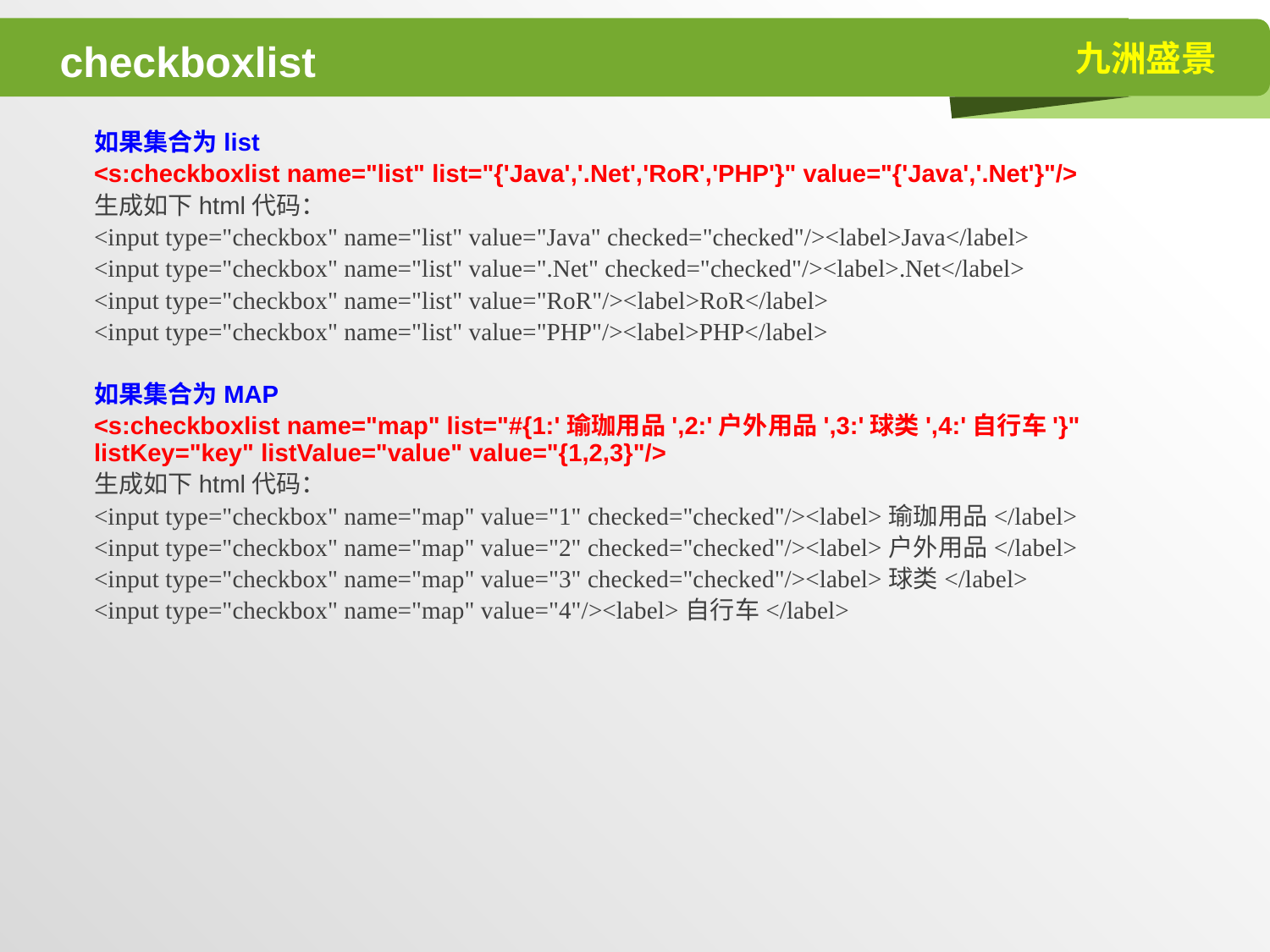

# checkboxlist
如果集合为list
<s:checkboxlist name="list" list="{'Java','.Net','RoR','PHP'}" value="{'Java','.Net'}"/>
生成如下html代码：
<input type="checkbox" name="list" value="Java" checked="checked"/><label>Java</label>
<input type="checkbox" name="list" value=".Net" checked="checked"/><label>.Net</label>
<input type="checkbox" name="list" value="RoR"/><label>RoR</label>
<input type="checkbox" name="list" value="PHP"/><label>PHP</label>

如果集合为MAP
<s:checkboxlist name="map" list="#{1:'瑜珈用品',2:'户外用品',3:'球类',4:'自行车'}" listKey="key" listValue="value" value="{1,2,3}"/>
生成如下html代码：
<input type="checkbox" name="map" value="1" checked="checked"/><label>瑜珈用品</label>
<input type="checkbox" name="map" value="2" checked="checked"/><label>户外用品</label>
<input type="checkbox" name="map" value="3" checked="checked"/><label>球类</label>
<input type="checkbox" name="map" value="4"/><label>自行车</label>